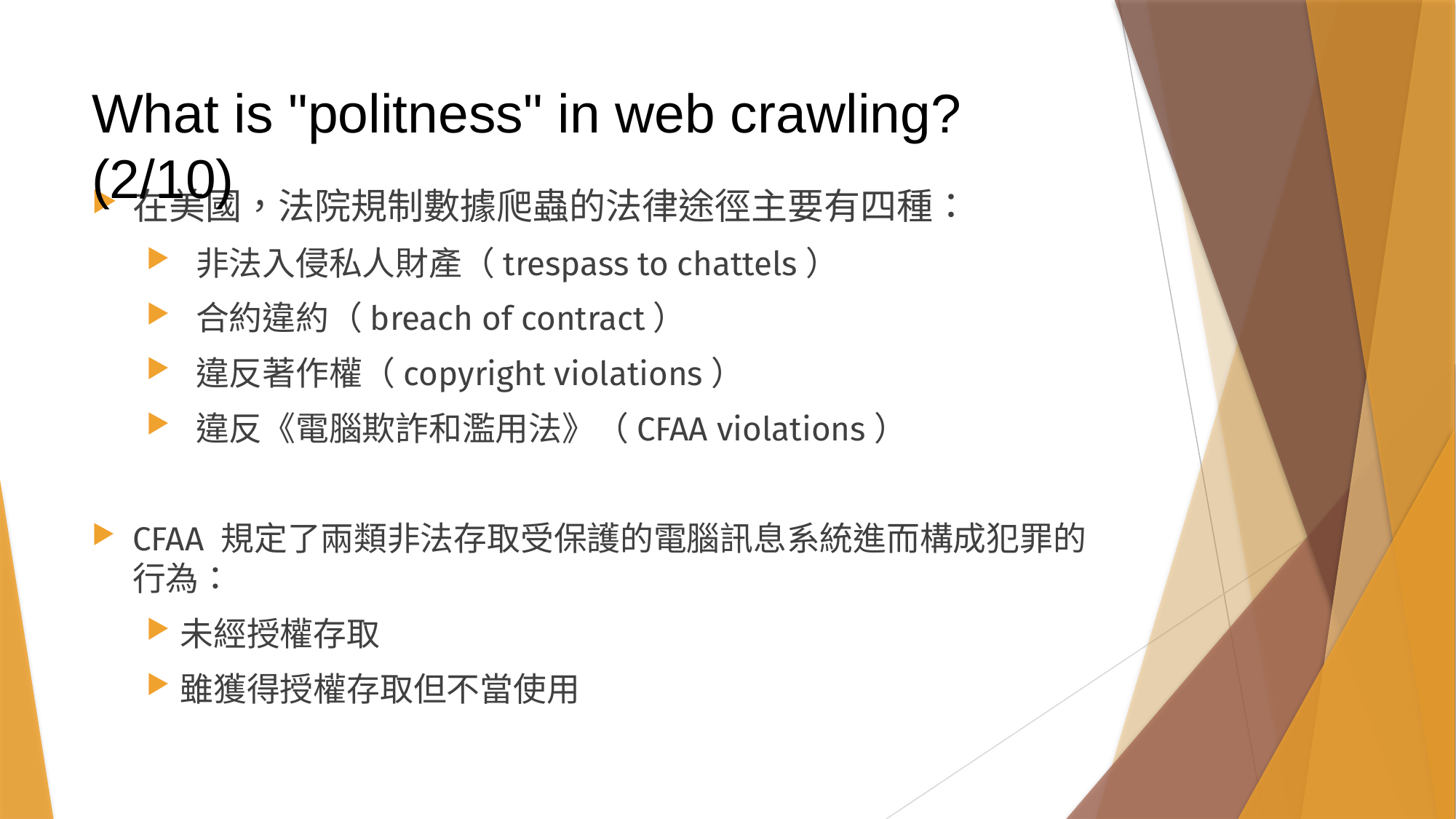

# What is "politness" in web crawling? (2/10)
在美國，法院規制數據爬蟲的法律途徑主要有四種：
 非法入侵私人財產（trespass to chattels）
 合約違約（breach of contract）
 違反著作權（copyright violations）
 違反《電腦欺詐和濫用法》（CFAA violations）

CFAA 規定了兩類非法存取受保護的電腦訊息系統進而構成犯罪的行為：
未經授權存取
雖獲得授權存取但不當使用